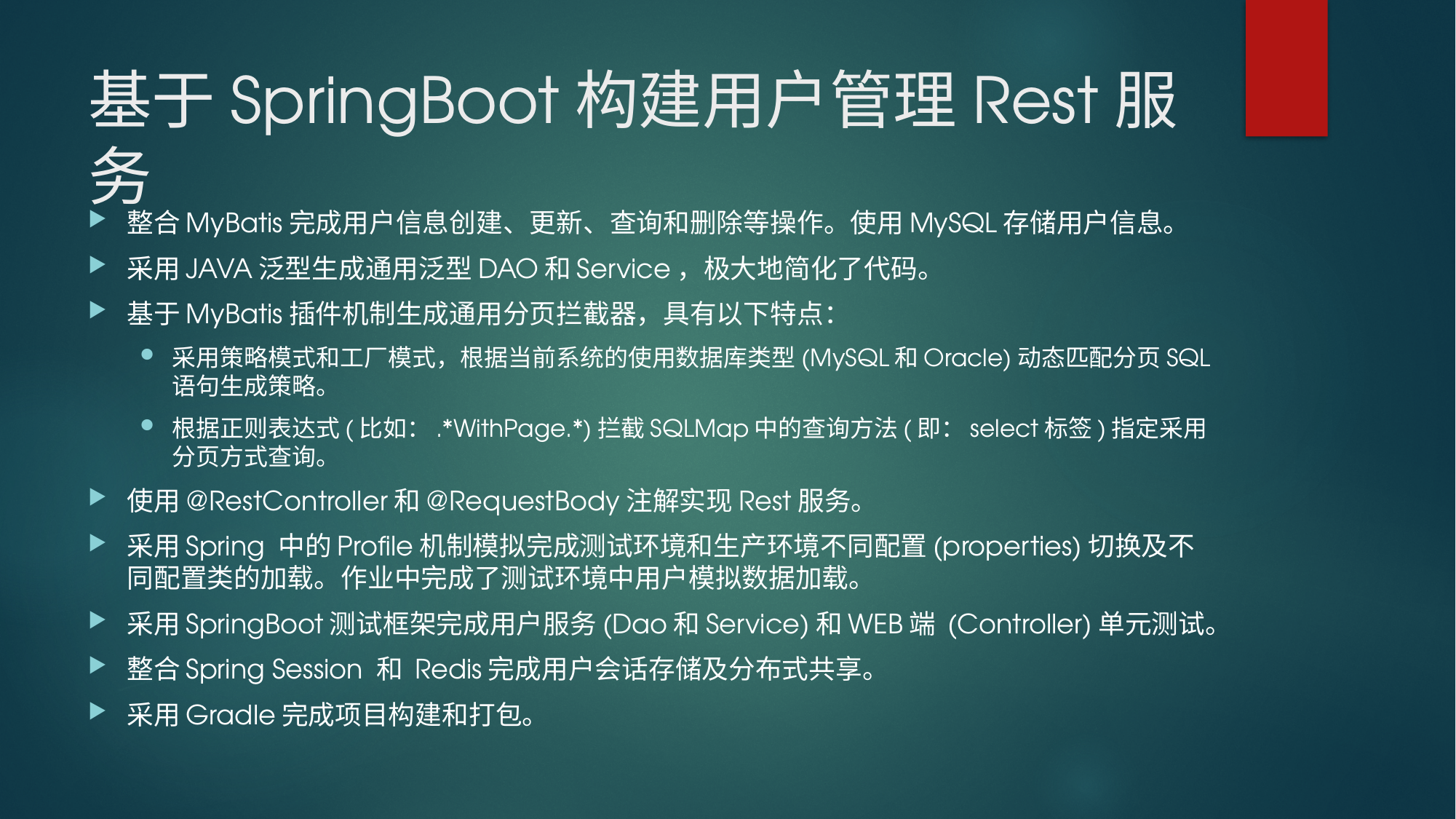

# 基于SpringBoot构建用户管理Rest服务
整合MyBatis完成用户信息创建、更新、查询和删除等操作。使用MySQL存储用户信息。
采用JAVA泛型生成通用泛型DAO和Service，极大地简化了代码。
基于MyBatis插件机制生成通用分页拦截器，具有以下特点：
采用策略模式和工厂模式，根据当前系统的使用数据库类型(MySQL和Oracle)动态匹配分页SQL语句生成策略。
根据正则表达式(比如：.*WithPage.*)拦截SQLMap中的查询方法(即：select标签)指定采用分页方式查询。
使用@RestController和@RequestBody注解实现Rest服务。
采用Spring 中的Profile机制模拟完成测试环境和生产环境不同配置(properties)切换及不同配置类的加载。作业中完成了测试环境中用户模拟数据加载。
采用SpringBoot测试框架完成用户服务(Dao和Service)和WEB端 (Controller)单元测试。
整合Spring Session 和 Redis完成用户会话存储及分布式共享。
采用Gradle完成项目构建和打包。